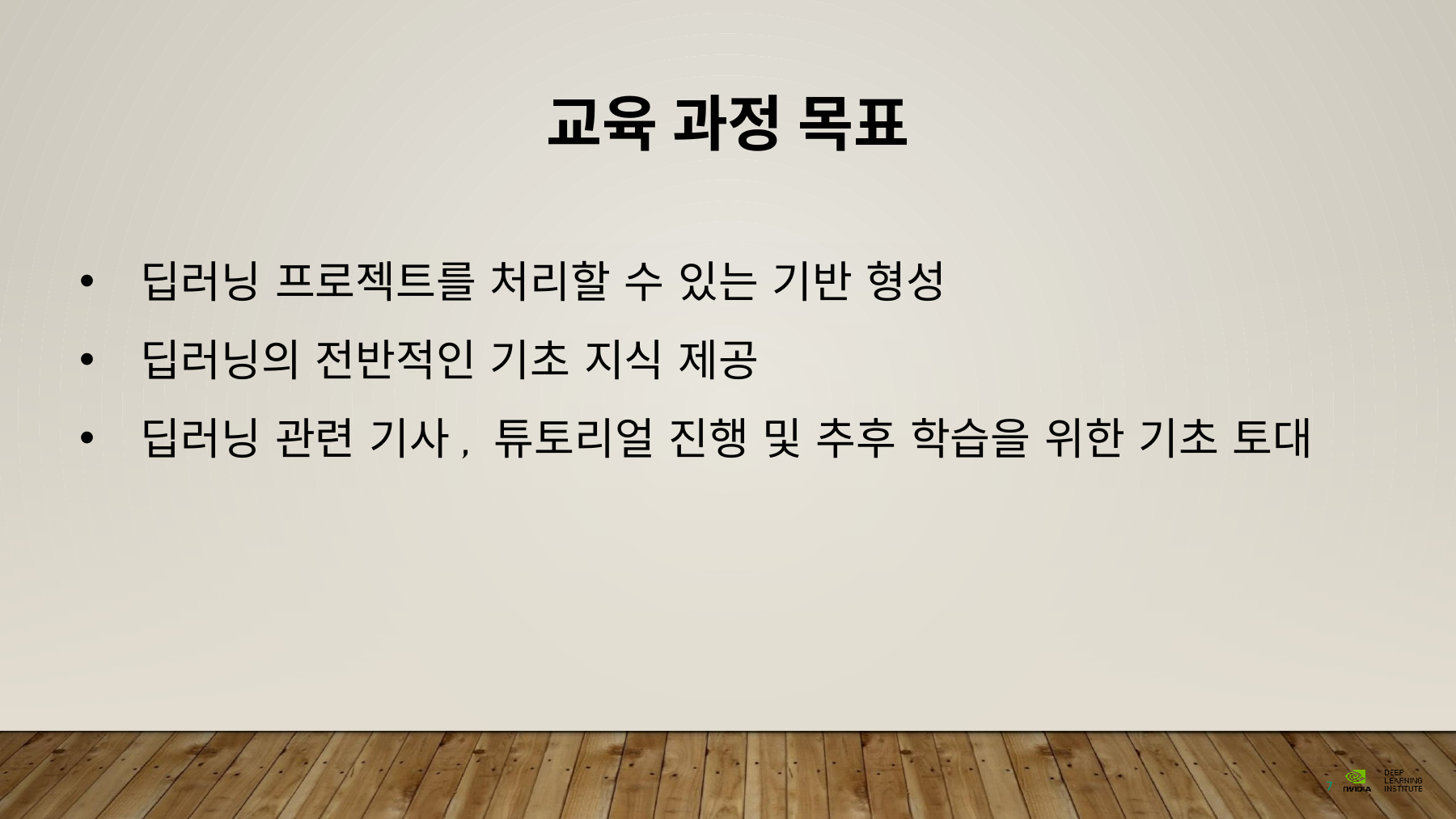

교육 과정 목표
딥러닝 프로젝트를 처리할 수 있는 기반 형성
딥러닝의 전반적인 기초 지식 제공
딥러닝 관련 기사, 튜토리얼 진행 및 추후 학습을 위한 기초 토대